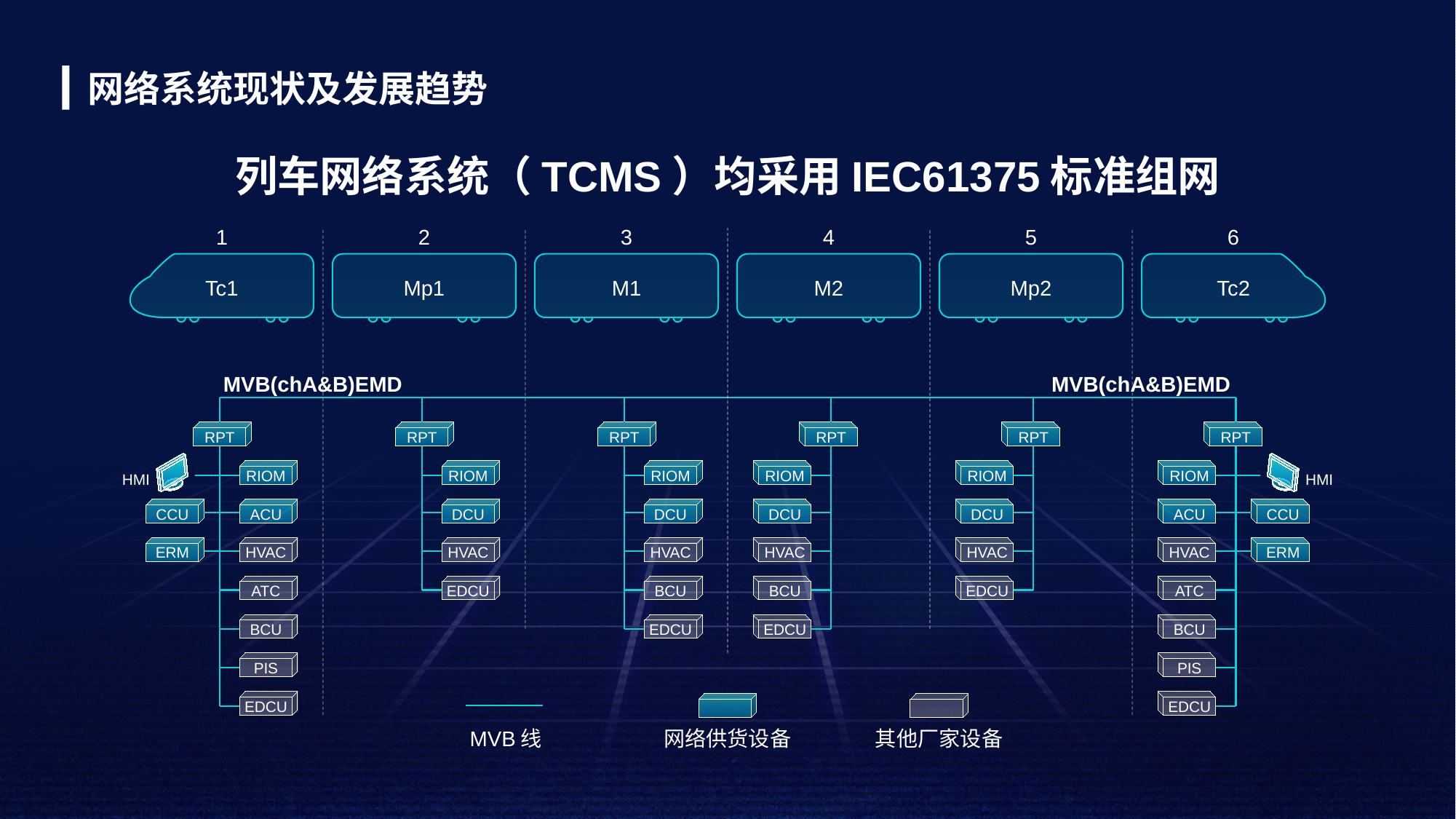

网络系统现状及发展趋势
列车网络系统（TCMS）均采用IEC61375标准组网
1
2
3
4
5
6

Tc1
Mp1
M1
M2
Mp2
Tc2

MVB(chA&B)EMD
MVB(chA&B)EMD
RPT
RPT
RPT

RIOM
RIOM
RIOM
HMI
CCU
ACU
DCU
DCU
ERM
HVAC
HVAC
HVAC
ATC
EDCU
BCU
BCU
EDCU
PIS
EDCU
RPT
RPT
RPT

RIOM
RIOM
RIOM
HMI
CCU
ACU
DCU
DCU
ERM
HVAC
HVAC
HVAC
ATC
EDCU
BCU
BCU
EDCU
PIS
EDCU

其他厂家设备
MVB线
网络供货设备